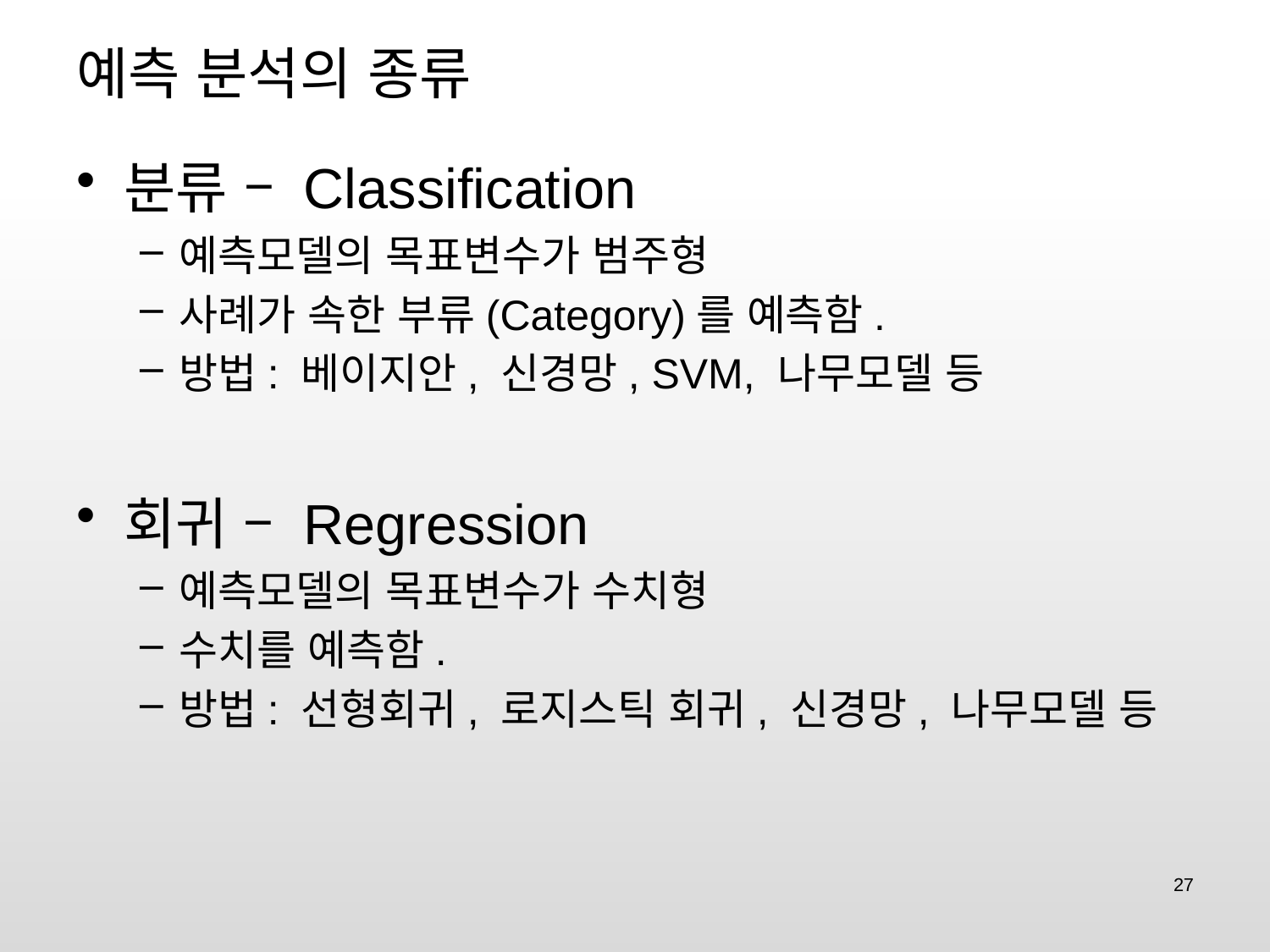

# 예측 분석의 종류
분류 – Classification
예측모델의 목표변수가 범주형
사례가 속한 부류(Category)를 예측함.
방법: 베이지안, 신경망, SVM, 나무모델 등

회귀 – Regression
예측모델의 목표변수가 수치형
수치를 예측함.
방법: 선형회귀, 로지스틱 회귀, 신경망, 나무모델 등
27